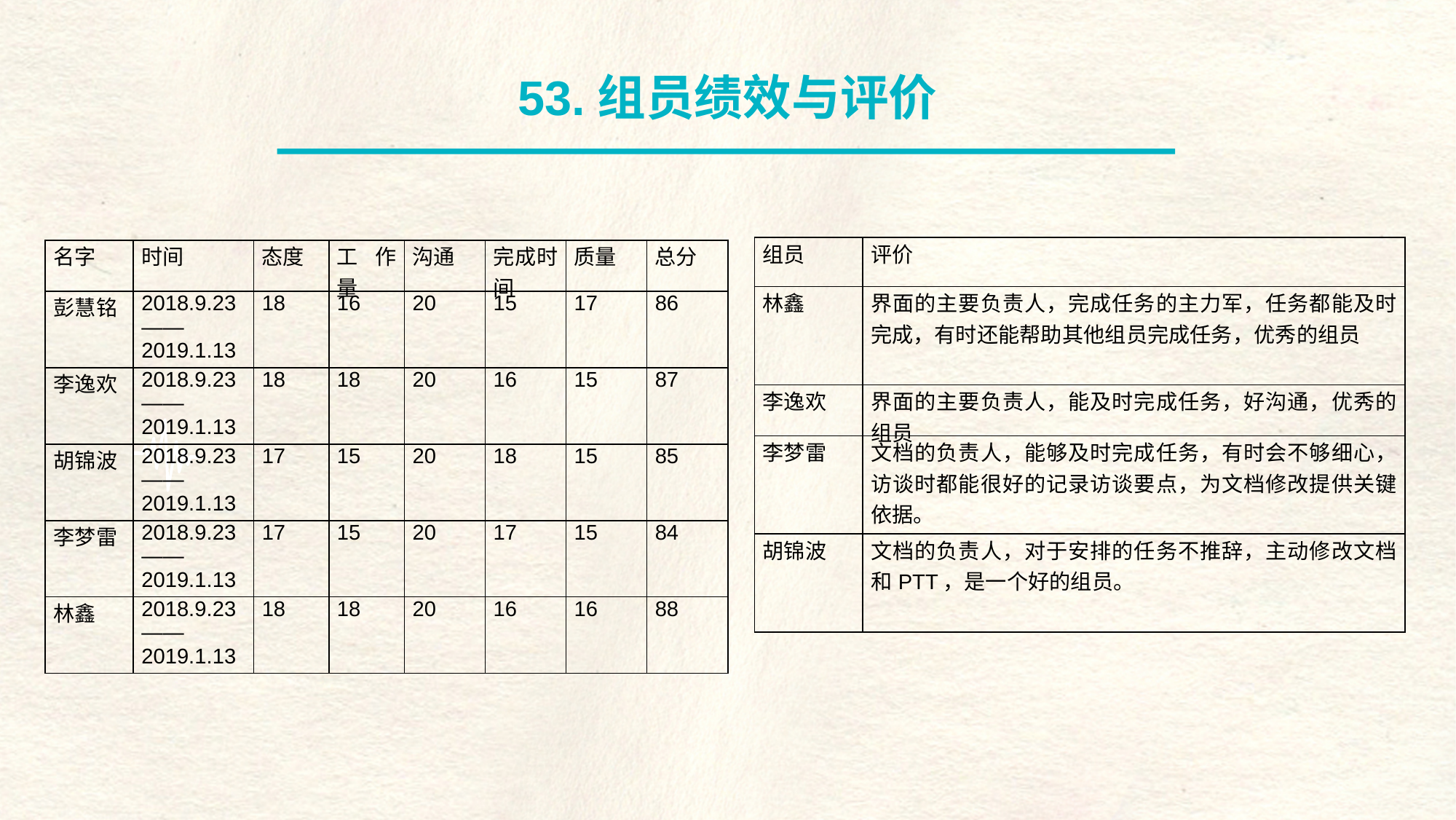

53.组员绩效与评价

| 组员 | 评价 |
| --- | --- |
| 林鑫 | 界面的主要负责人，完成任务的主力军，任务都能及时完成，有时还能帮助其他组员完成任务，优秀的组员 |
| 李逸欢 | 界面的主要负责人，能及时完成任务，好沟通，优秀的组员 |
| 李梦雷 | 文档的负责人，能够及时完成任务，有时会不够细心，访谈时都能很好的记录访谈要点，为文档修改提供关键依据。 |
| 胡锦波 | 文档的负责人，对于安排的任务不推辞，主动修改文档和PTT，是一个好的组员。 |
| 名字 | 时间 | 态度 | 工作量 | 沟通 | 完成时间 | 质量 | 总分 |
| --- | --- | --- | --- | --- | --- | --- | --- |
| 彭慧铭 | 2018.9.23——2019.1.13 | 18 | 16 | 20 | 15 | 17 | 86 |
| 李逸欢 | 2018.9.23——2019.1.13 | 18 | 18 | 20 | 16 | 15 | 87 |
| 胡锦波 | 2018.9.23——2019.1.13 | 17 | 15 | 20 | 18 | 15 | 85 |
| 李梦雷 | 2018.9.23——2019.1.13 | 17 | 15 | 20 | 17 | 15 | 84 |
| 林鑫 | 2018.9.23——2019.1.13 | 18 | 18 | 20 | 16 | 16 | 88 |